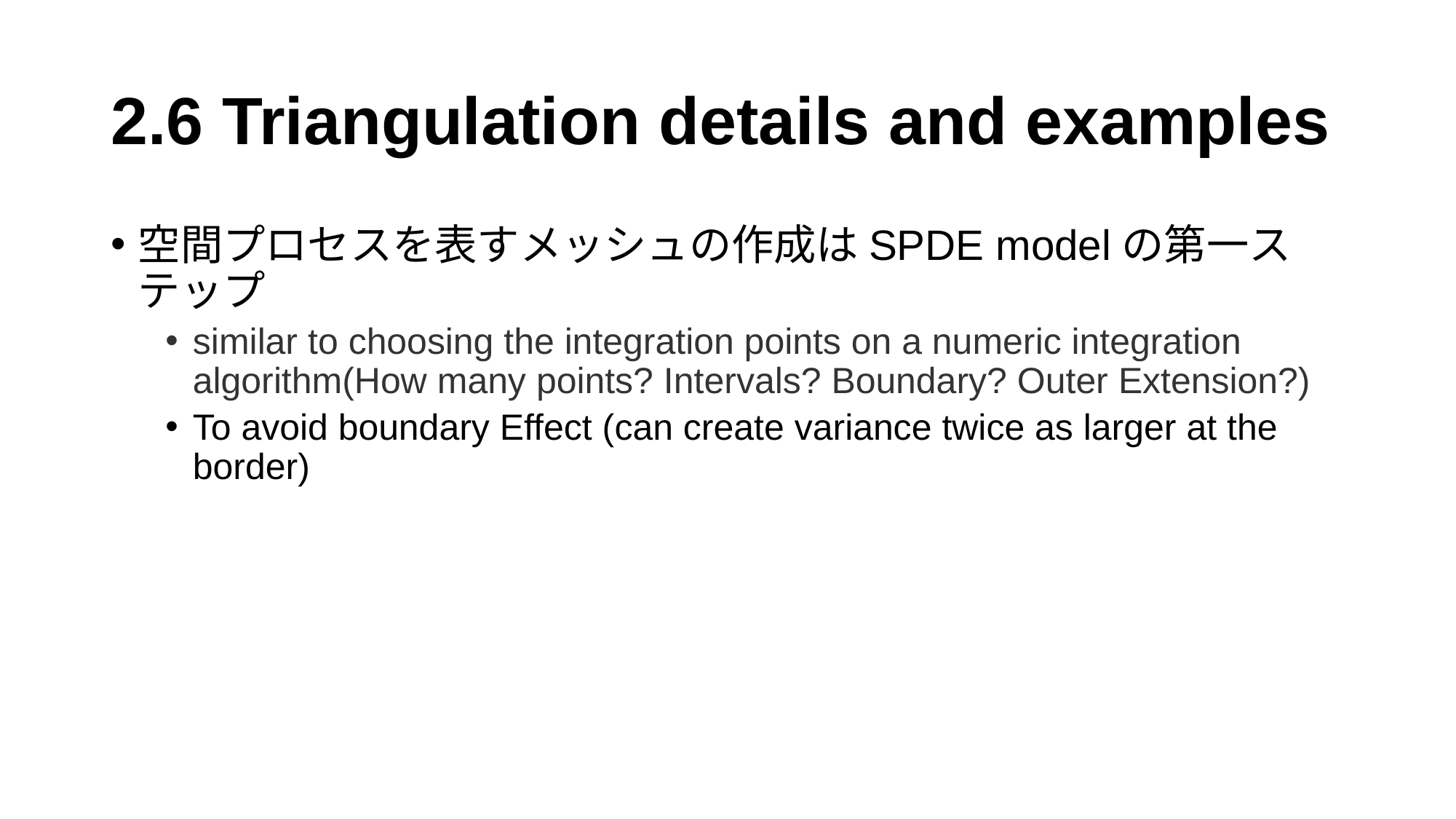

# 2.6 Triangulation details and examples
空間プロセスを表すメッシュの作成はSPDE modelの第一ステップ
similar to choosing the integration points on a numeric integration algorithm(How many points? Intervals? Boundary? Outer Extension?)
To avoid boundary Effect (can create variance twice as larger at the border)